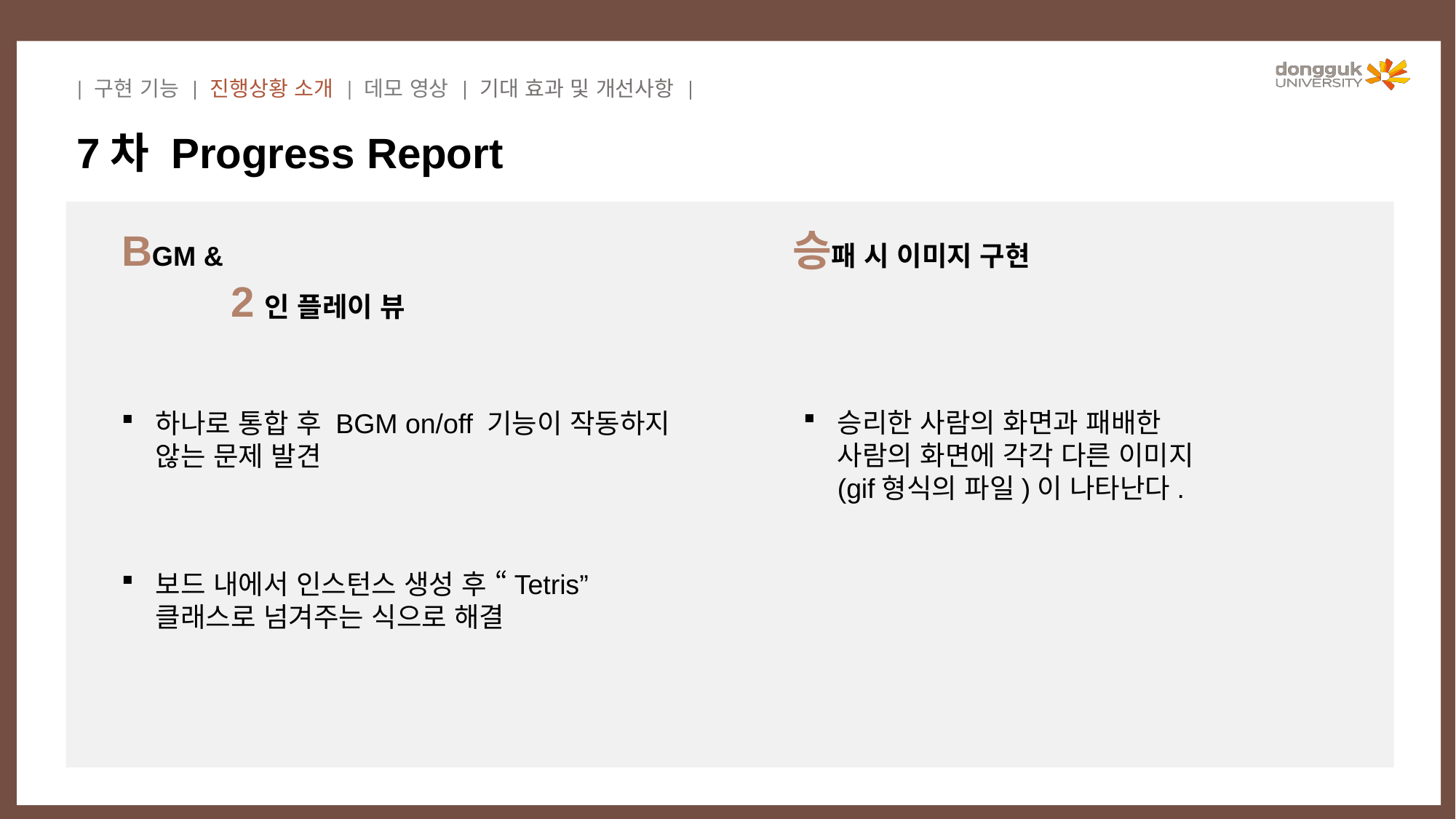

| 구현 기능 | 진행상황 소개 | 데모 영상 | 기대 효과 및 개선사항 |
7차 Progress Report

BGM &
	2인 플레이 뷰
승패 시 이미지 구현
승리한 사람의 화면과 패배한 사람의 화면에 각각 다른 이미지(gif형식의 파일)이 나타난다.
하나로 통합 후 BGM on/off 기능이 작동하지 않는 문제 발견
보드 내에서 인스턴스 생성 후 “Tetris”클래스로 넘겨주는 식으로 해결